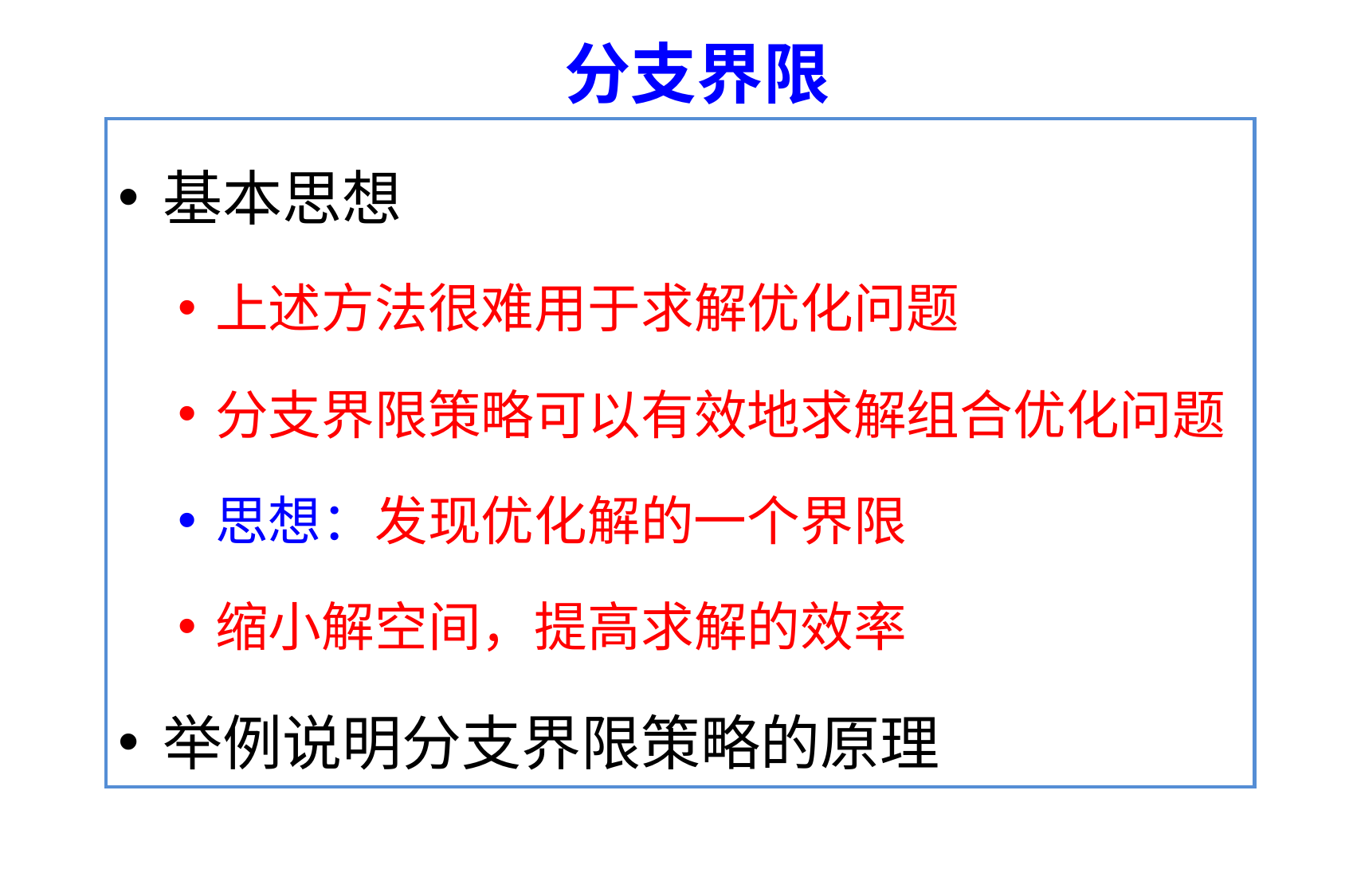

分支界限
基本思想
上述方法很难用于求解优化问题
分支界限策略可以有效地求解组合优化问题
思想：发现优化解的一个界限
缩小解空间，提高求解的效率
举例说明分支界限策略的原理